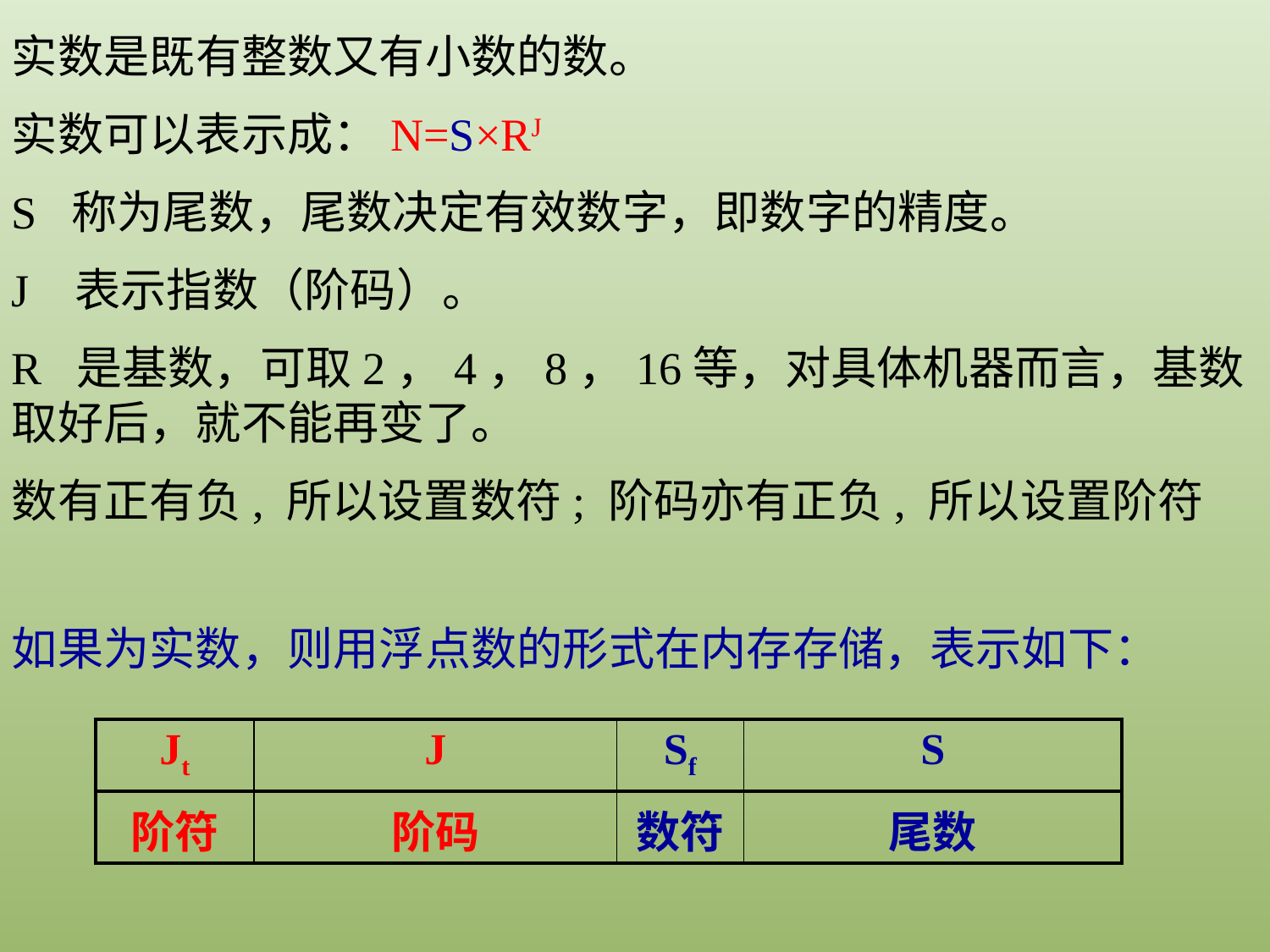

实数是既有整数又有小数的数。
实数可以表示成：N=S×RJ
S  称为尾数，尾数决定有效数字，即数字的精度。
J   表示指数（阶码）。
R  是基数，可取2，4，8，16等，对具体机器而言，基数取好后，就不能再变了。
数有正有负, 所以设置数符; 阶码亦有正负, 所以设置阶符
如果为实数，则用浮点数的形式在内存存储，表示如下：
| Jt | J | Sf | S |
| --- | --- | --- | --- |
| 阶符 | 阶码 | 数符 | 尾数 |
34